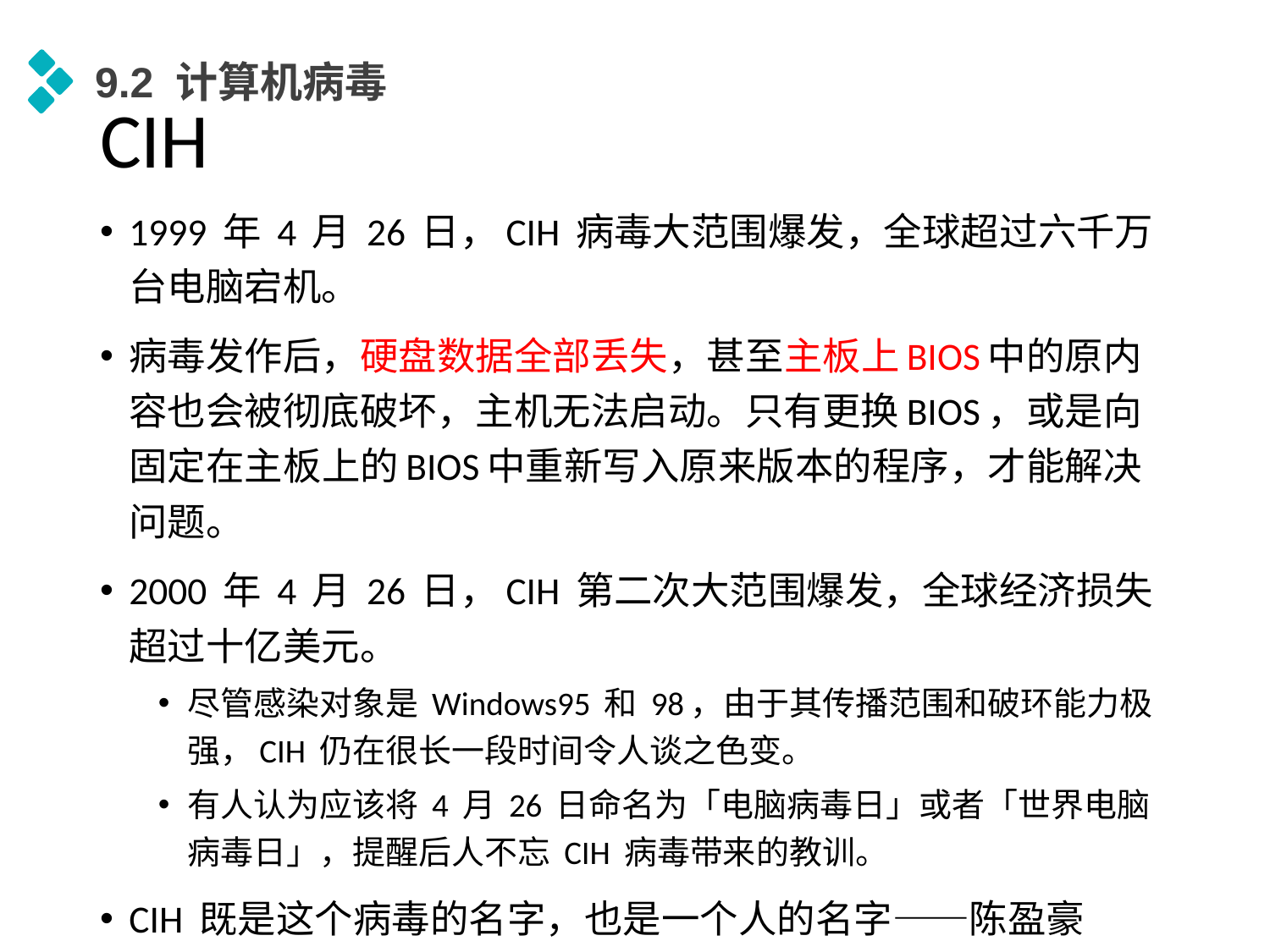

9.2 计算机病毒

# CIH
1999 年 4 月 26 日，CIH 病毒大范围爆发，全球超过六千万台电脑宕机。
病毒发作后，硬盘数据全部丢失，甚至主板上BIOS中的原内容也会被彻底破坏，主机无法启动。只有更换BIOS，或是向固定在主板上的BIOS中重新写入原来版本的程序，才能解决问题。
2000 年 4 月 26 日，CIH 第二次大范围爆发，全球经济损失超过十亿美元。
尽管感染对象是 Windows95 和 98，由于其传播范围和破环能力极强，CIH 仍在很长一段时间令人谈之色变。
有人认为应该将 4 月 26 日命名为「电脑病毒日」或者「世界电脑病毒日」，提醒后人不忘 CIH 病毒带来的教训。
CIH 既是这个病毒的名字，也是一个人的名字——陈盈豪